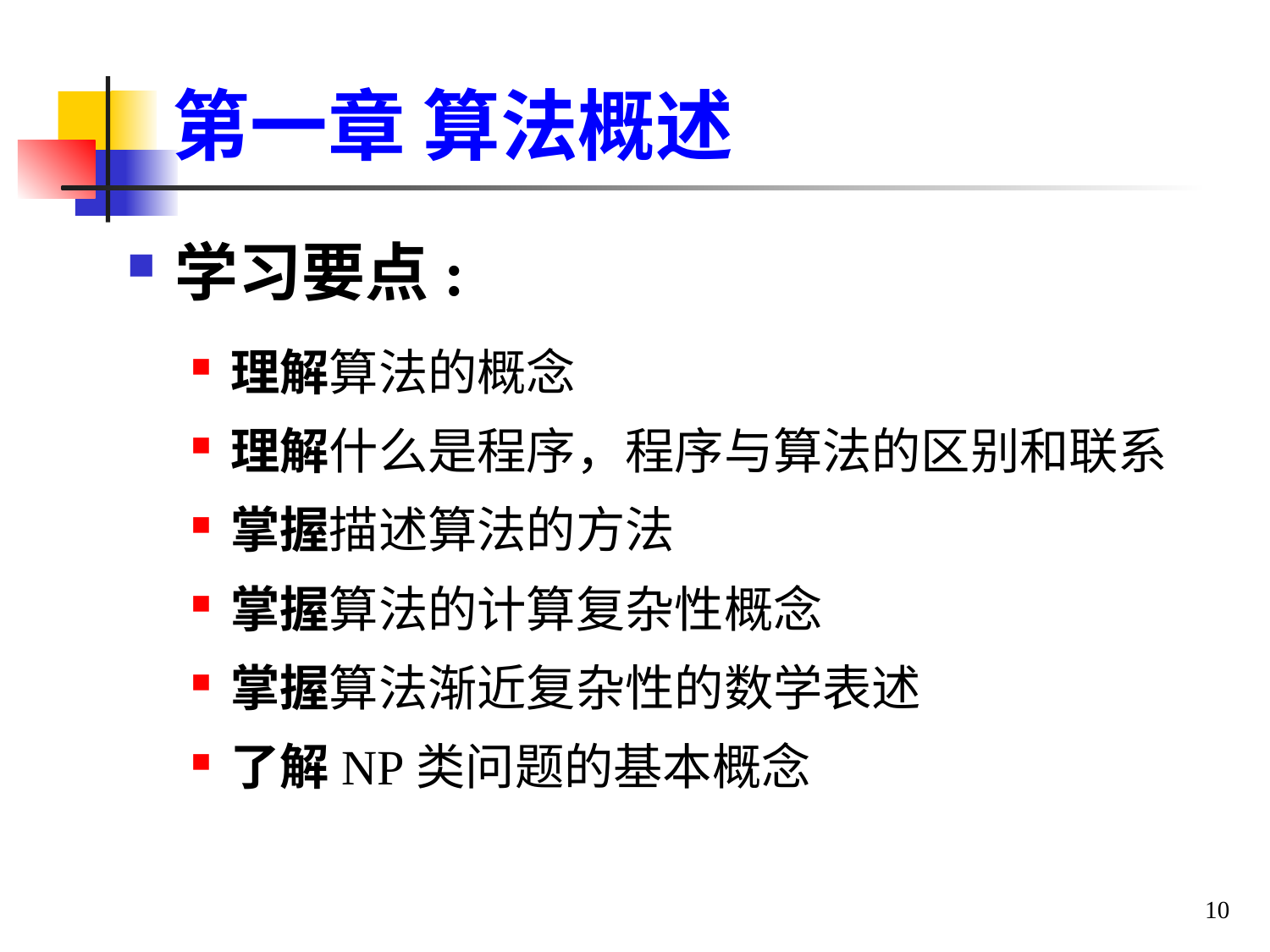

# 第一章 算法概述
学习要点:
理解算法的概念
理解什么是程序，程序与算法的区别和联系
掌握描述算法的方法
掌握算法的计算复杂性概念
掌握算法渐近复杂性的数学表述
了解NP类问题的基本概念
10